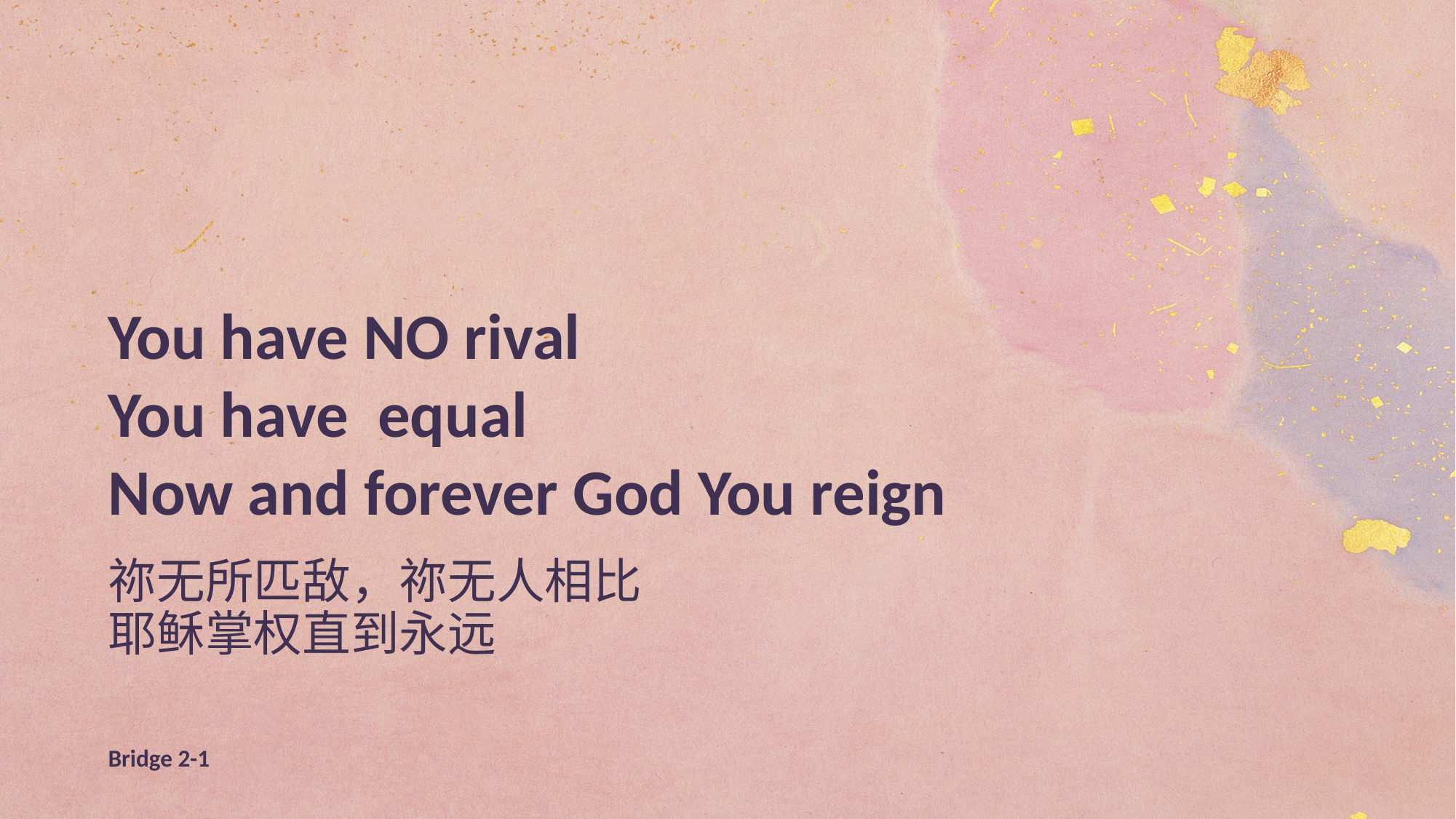

You have NO rival
You have  equal
Now and forever God You reign

祢无所匹敌，祢无人相比
耶稣掌权直到永远
Bridge 2-1